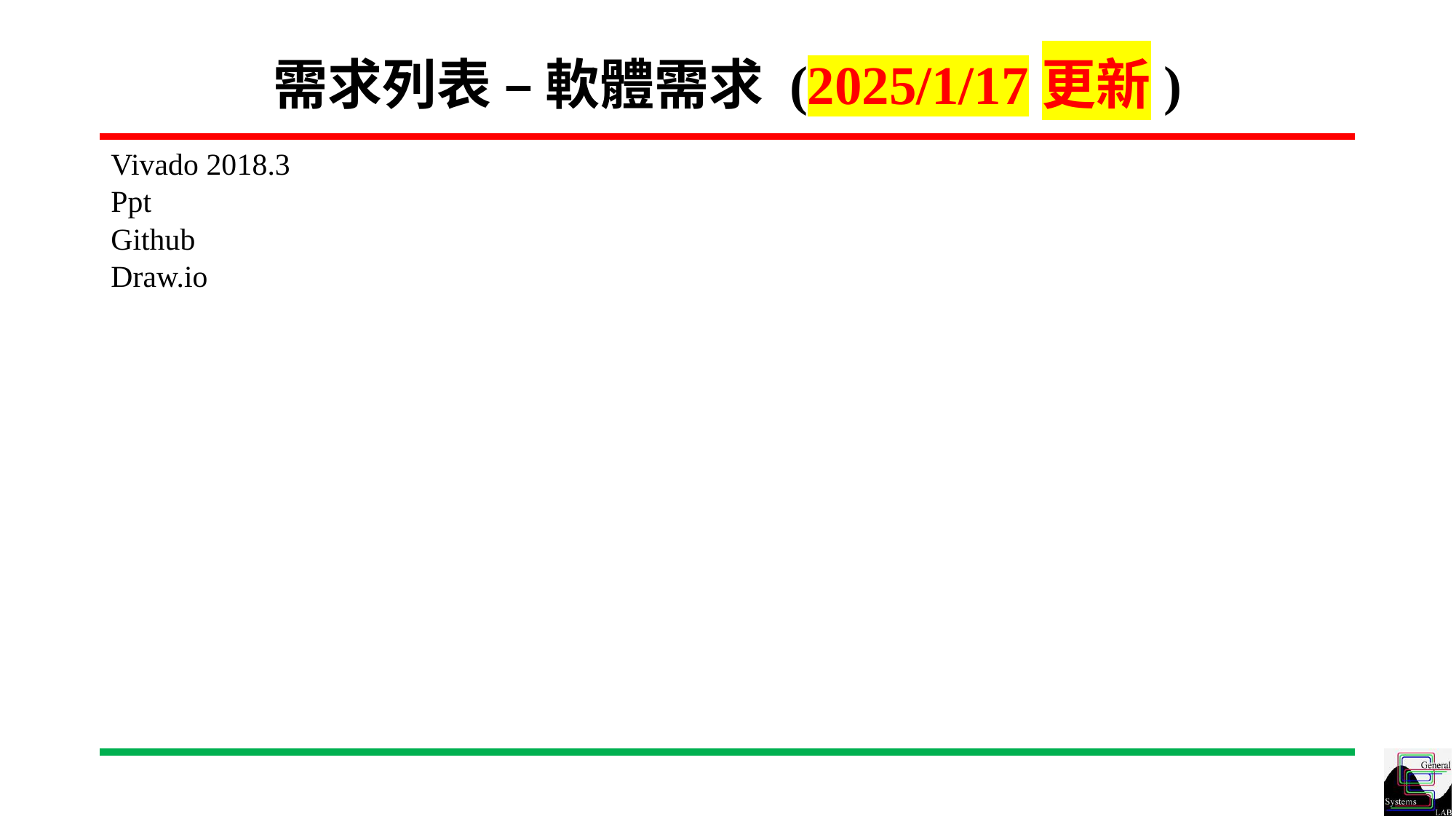

# 需求列表 – 軟體需求 (2025/1/17更新)
Vivado 2018.3
Ppt
Github
Draw.io